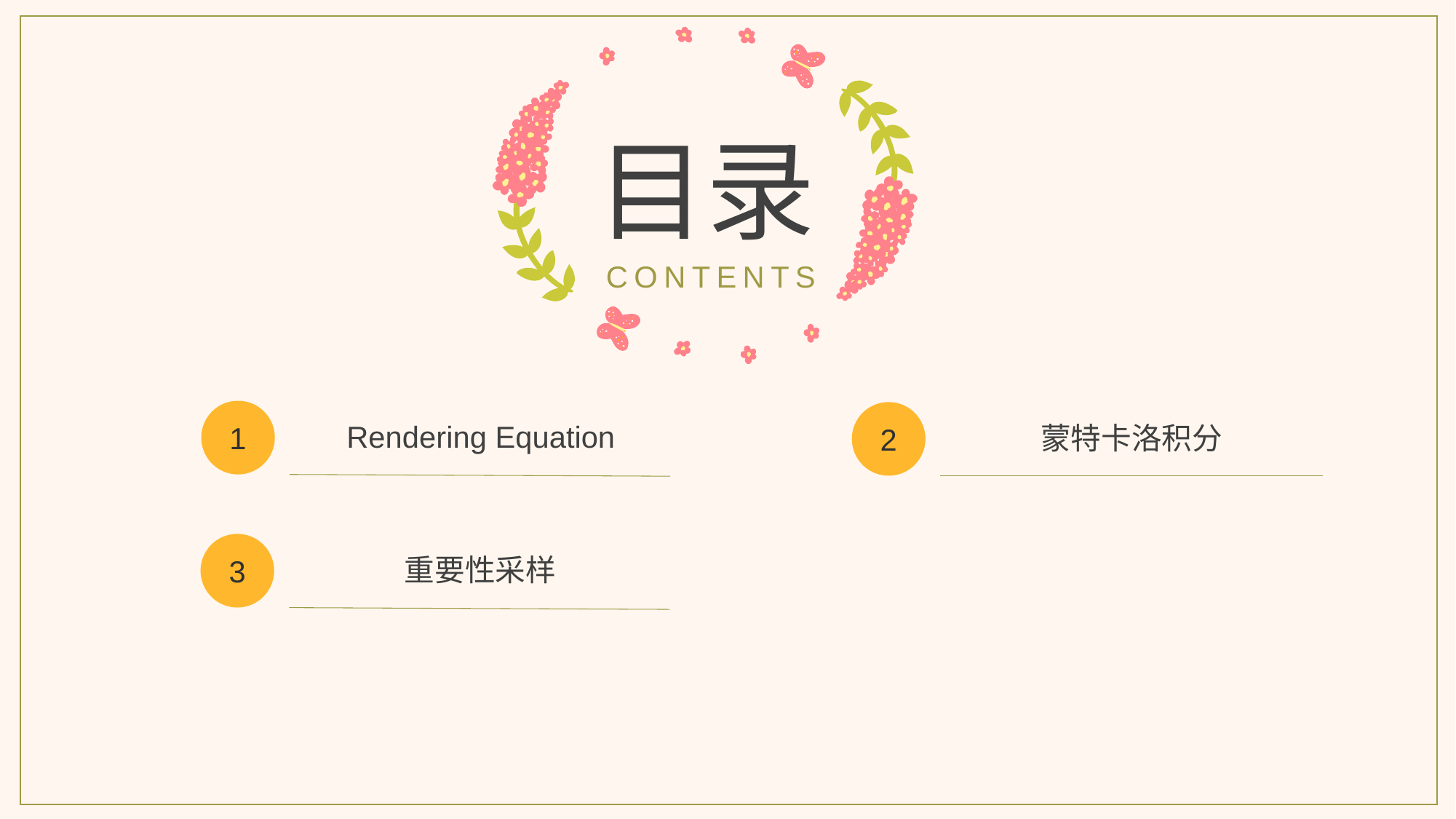

目录
CONTENTS
1
2
Rendering Equation
蒙特卡洛积分
3
重要性采样